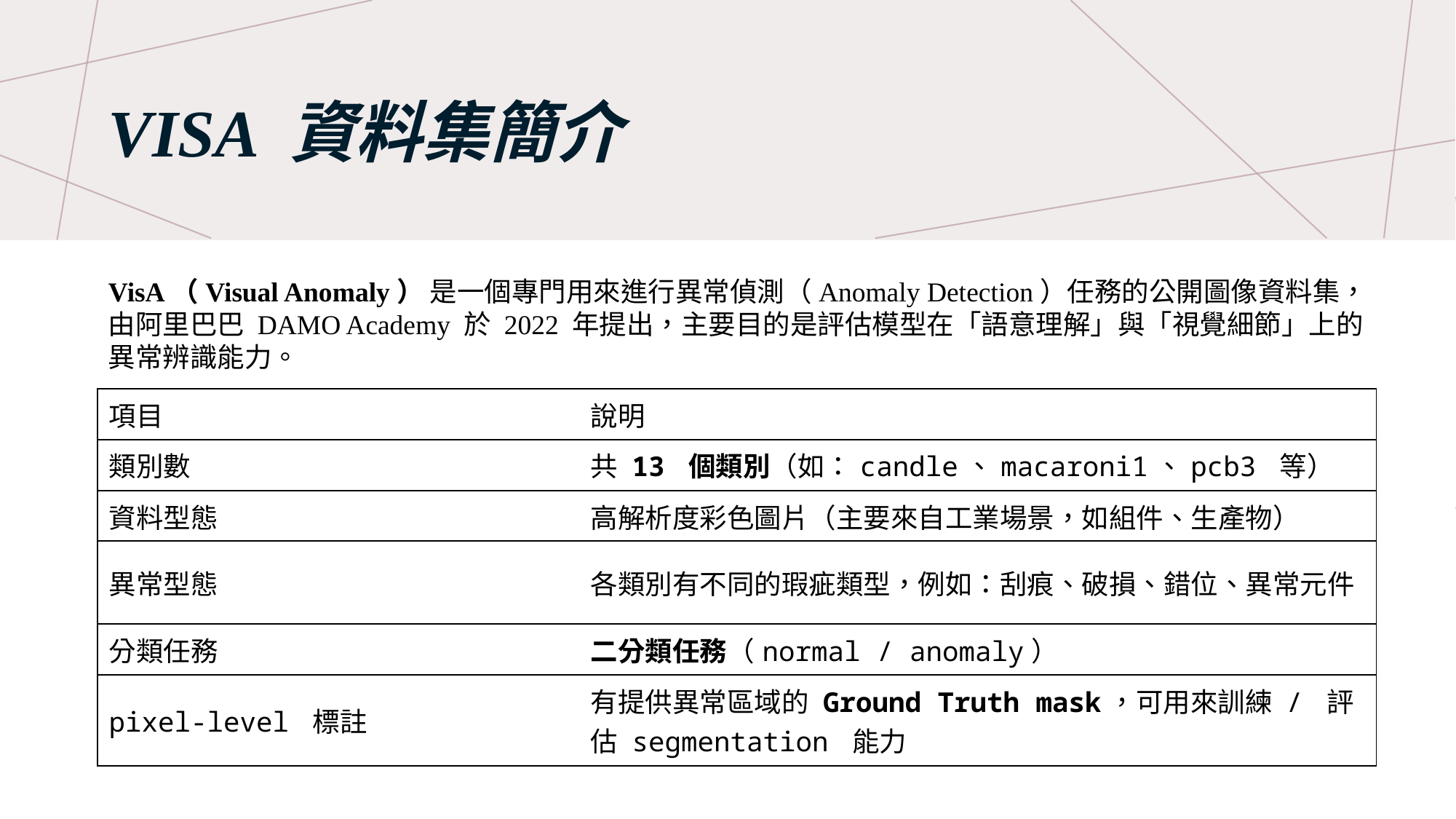

# VisA 資料集簡介
VisA（Visual Anomaly） 是一個專門用來進行異常偵測（Anomaly Detection）任務的公開圖像資料集，由阿里巴巴 DAMO Academy 於 2022 年提出，主要目的是評估模型在「語意理解」與「視覺細節」上的異常辨識能力。
| 項目 | 說明 |
| --- | --- |
| 類別數 | 共 13 個類別（如：candle、macaroni1、pcb3 等） |
| 資料型態 | 高解析度彩色圖片（主要來自工業場景，如組件、生產物） |
| 異常型態 | 各類別有不同的瑕疵類型，例如：刮痕、破損、錯位、異常元件 |
| 分類任務 | 二分類任務（normal / anomaly） |
| pixel-level 標註 | 有提供異常區域的 Ground Truth mask，可用來訓練 / 評估 segmentation 能力 |